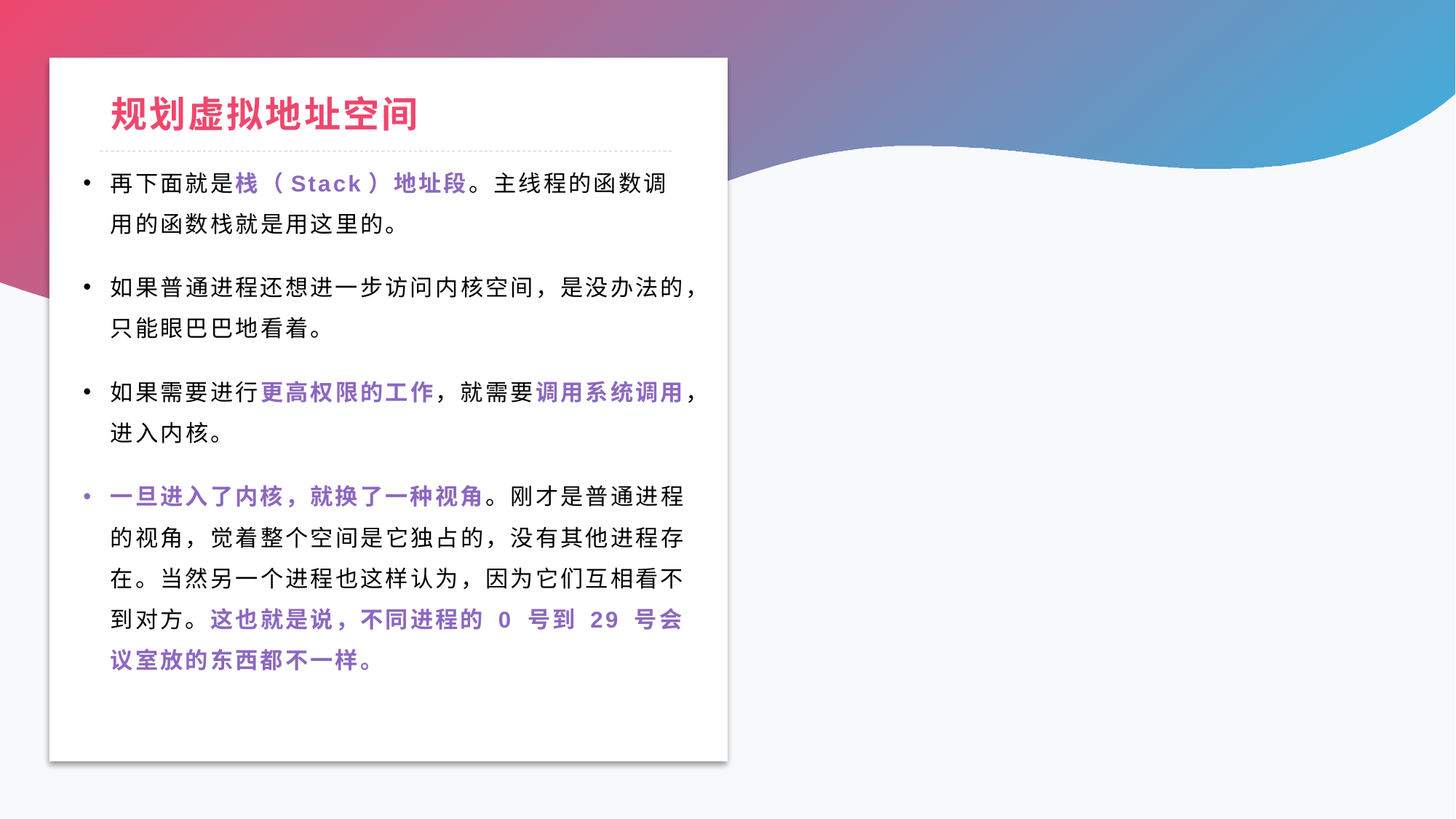

# 规划虚拟地址空间
再下面就是栈（Stack）地址段。主线程的函数调用的函数栈就是用这里的。
如果普通进程还想进一步访问内核空间，是没办法的，只能眼巴巴地看着。
如果需要进行更高权限的工作，就需要调用系统调用，进入内核。
一旦进入了内核，就换了一种视角。刚才是普通进程的视角，觉着整个空间是它独占的，没有其他进程存在。当然另一个进程也这样认为，因为它们互相看不到对方。这也就是说，不同进程的 0 号到 29 号会议室放的东西都不一样。